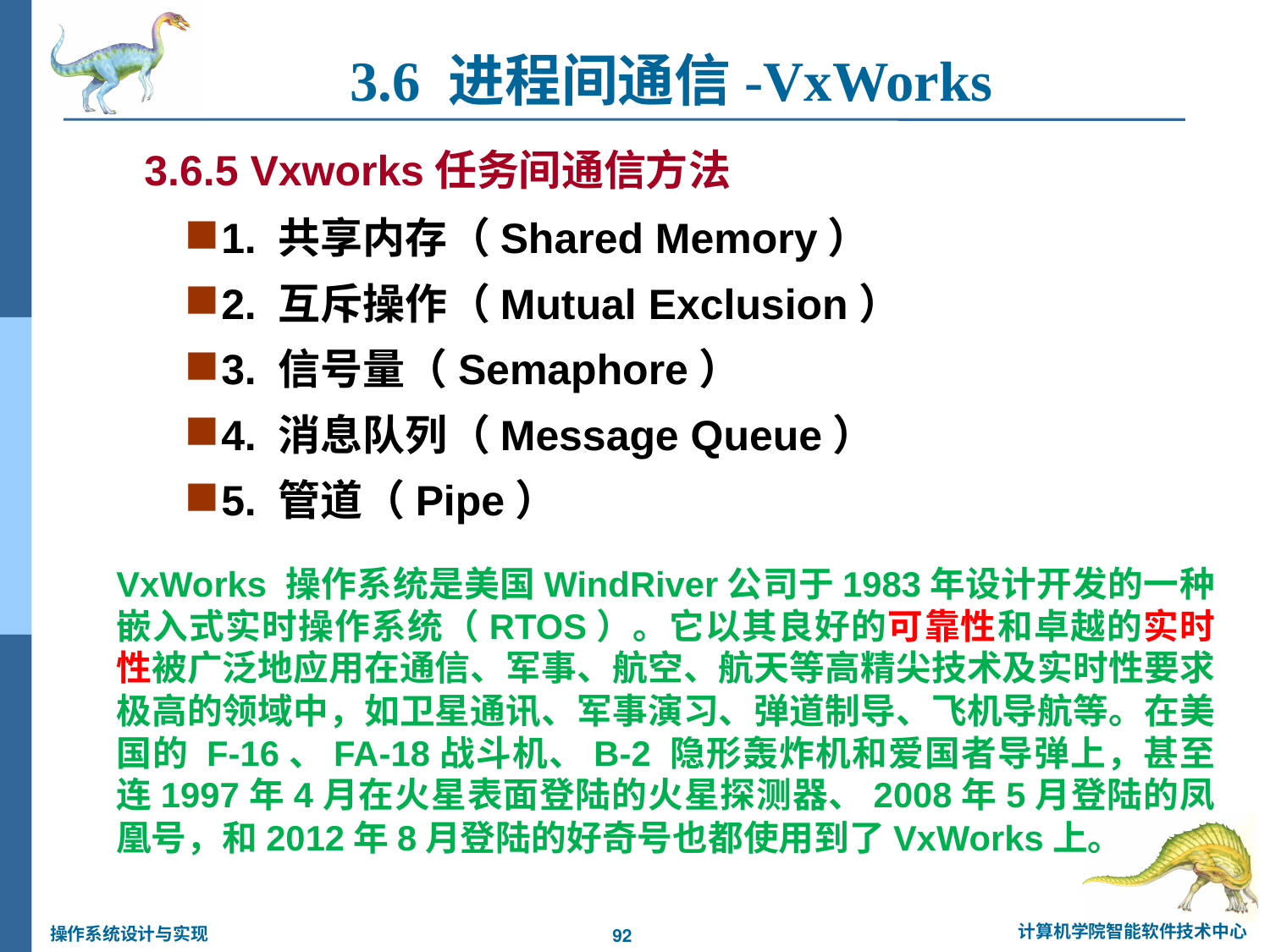

3.6 进程间通信-VxWorks
3.6.5 Vxworks任务间通信方法
1. 共享内存（Shared Memory）
2. 互斥操作（Mutual Exclusion）
3. 信号量（Semaphore）
4. 消息队列（Message Queue）
5. 管道（Pipe）

VxWorks 操作系统是美国WindRiver公司于1983年设计开发的一种嵌入式实时操作系统（RTOS）。它以其良好的可靠性和卓越的实时性被广泛地应用在通信、军事、航空、航天等高精尖技术及实时性要求极高的领域中，如卫星通讯、军事演习、弹道制导、飞机导航等。在美国的 F-16、FA-18战斗机、B-2 隐形轰炸机和爱国者导弹上，甚至连1997年4月在火星表面登陆的火星探测器、2008年5月登陆的凤凰号，和2012年8月登陆的好奇号也都使用到了VxWorks上。